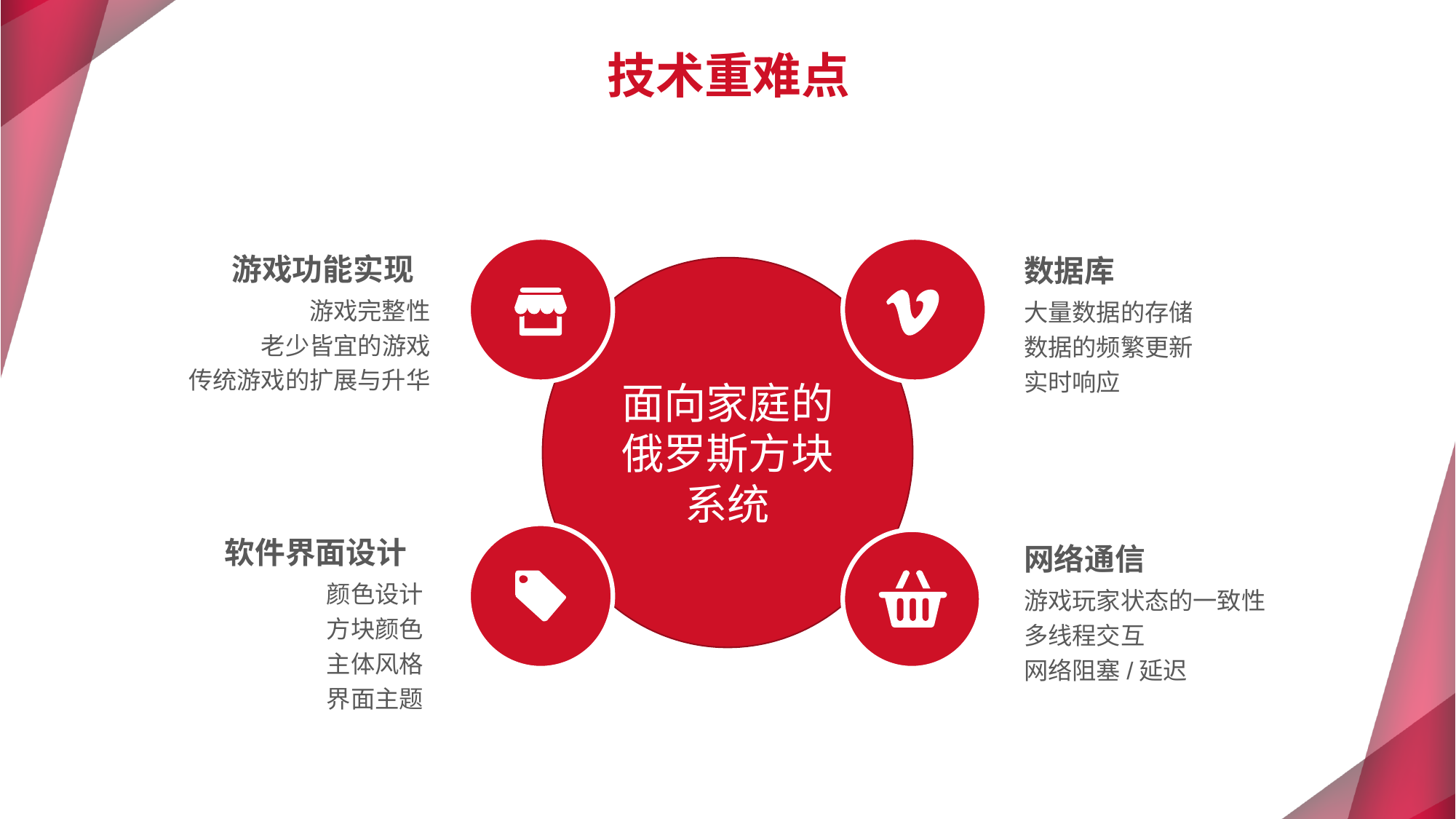

技术重难点
游戏功能实现
游戏完整性
老少皆宜的游戏
传统游戏的扩展与升华

数据库
大量数据的存储
数据的频繁更新
实时响应
面向家庭的
俄罗斯方块系统
软件界面设计
颜色设计
方块颜色
主体风格
界面主题
网络通信
游戏玩家状态的一致性
多线程交互
网络阻塞/延迟